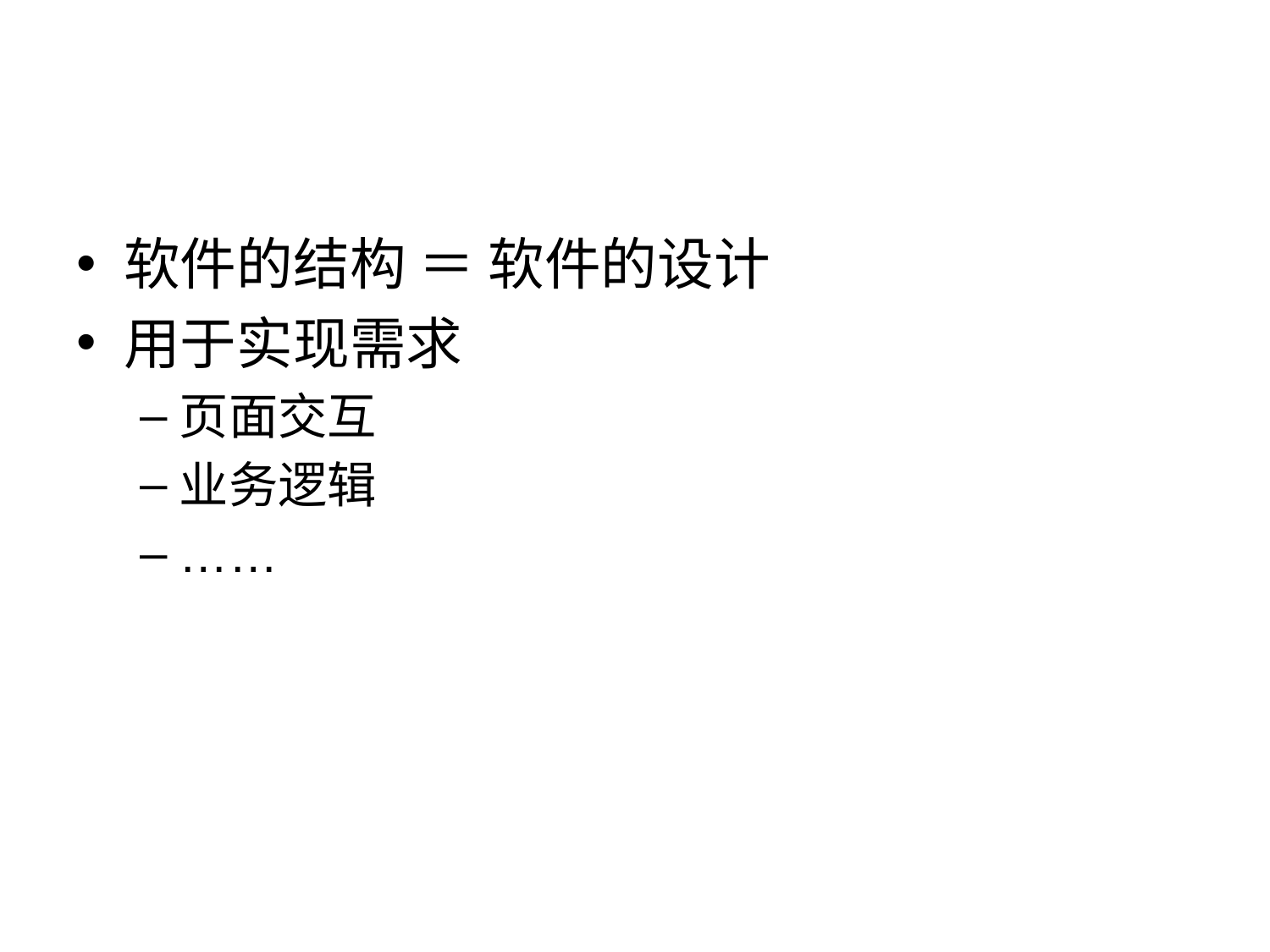

#
软件的结构 ＝ 软件的设计
用于实现需求
页面交互
业务逻辑
……